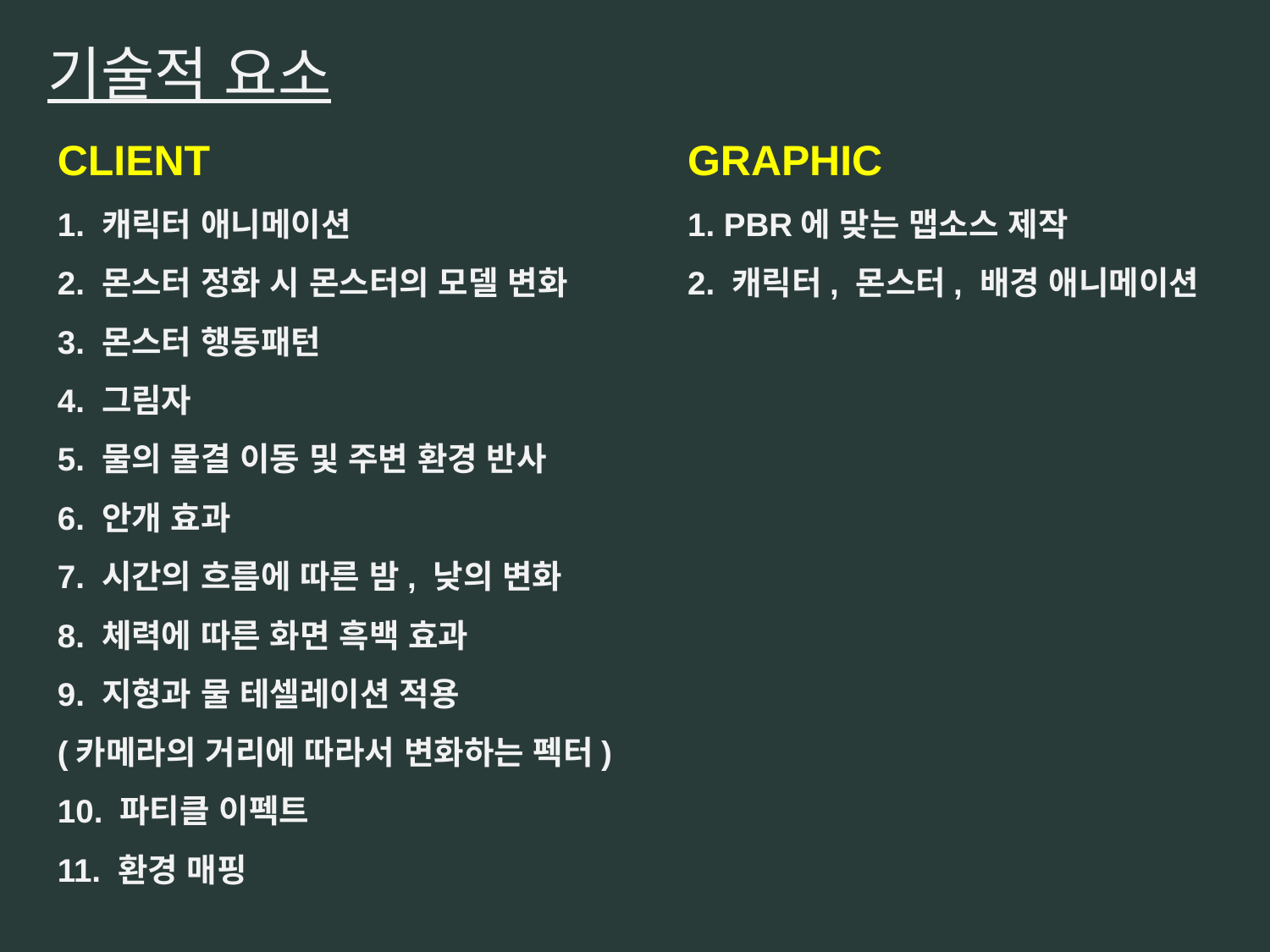

기술적 요소
CLIENT
1. 캐릭터 애니메이션
2. 몬스터 정화 시 몬스터의 모델 변화
3. 몬스터 행동패턴
4. 그림자
5. 물의 물결 이동 및 주변 환경 반사
6. 안개 효과
7. 시간의 흐름에 따른 밤, 낮의 변화
8. 체력에 따른 화면 흑백 효과
9. 지형과 물 테셀레이션 적용
(카메라의 거리에 따라서 변화하는 펙터)
10. 파티클 이펙트
11. 환경 매핑

GRAPHIC
1. PBR에 맞는 맵소스 제작
2. 캐릭터, 몬스터, 배경 애니메이션